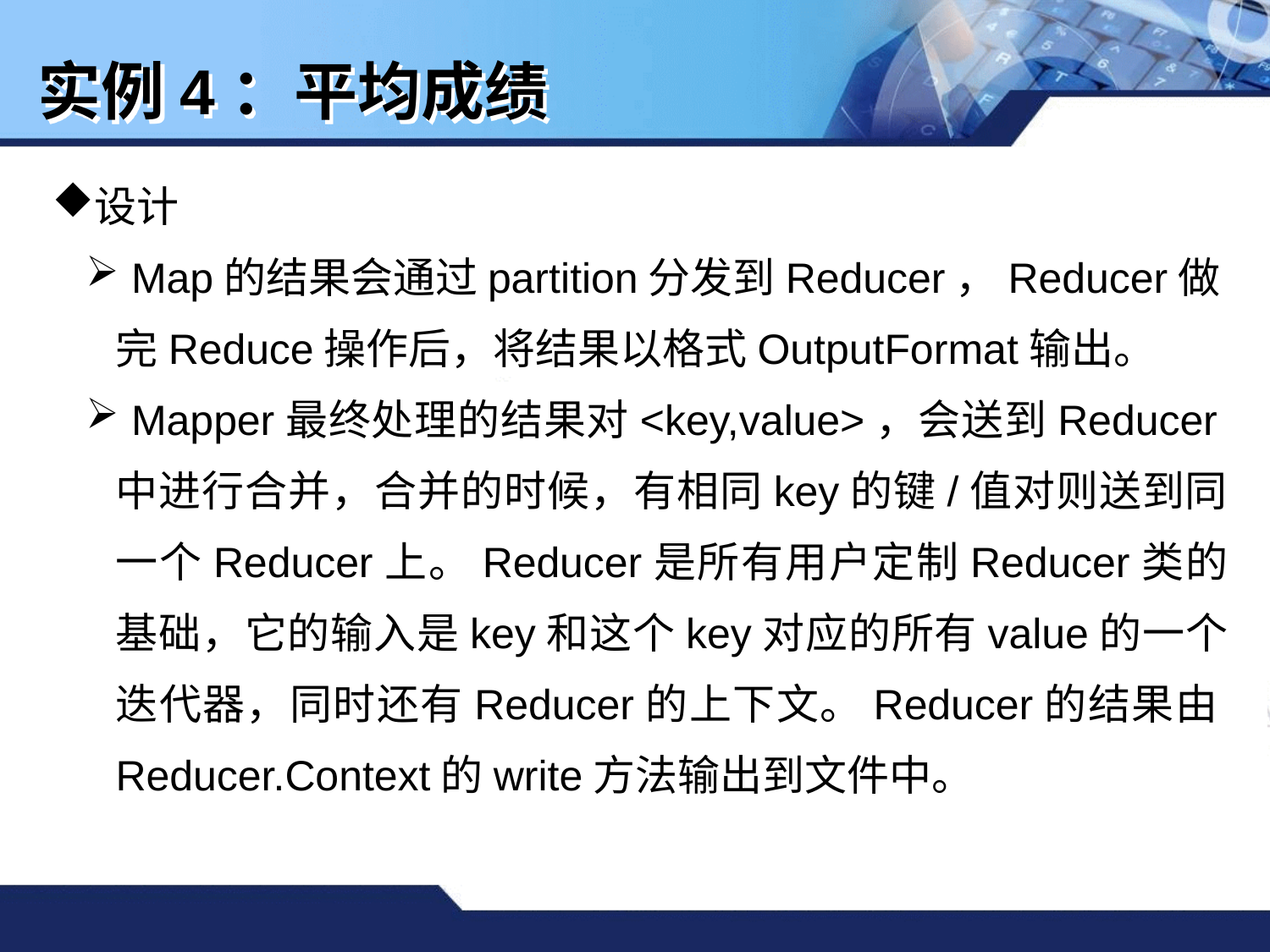

# 实例4：平均成绩
设计
 Map的结果会通过partition分发到Reducer，Reducer做完Reduce操作后，将结果以格式OutputFormat输出。
 Mapper最终处理的结果对<key,value>，会送到Reducer中进行合并，合并的时候，有相同key的键/值对则送到同一个Reducer上。Reducer是所有用户定制Reducer类的基础，它的输入是key和这个key对应的所有value的一个迭代器，同时还有Reducer的上下文。Reducer的结果由Reducer.Context的write方法输出到文件中。